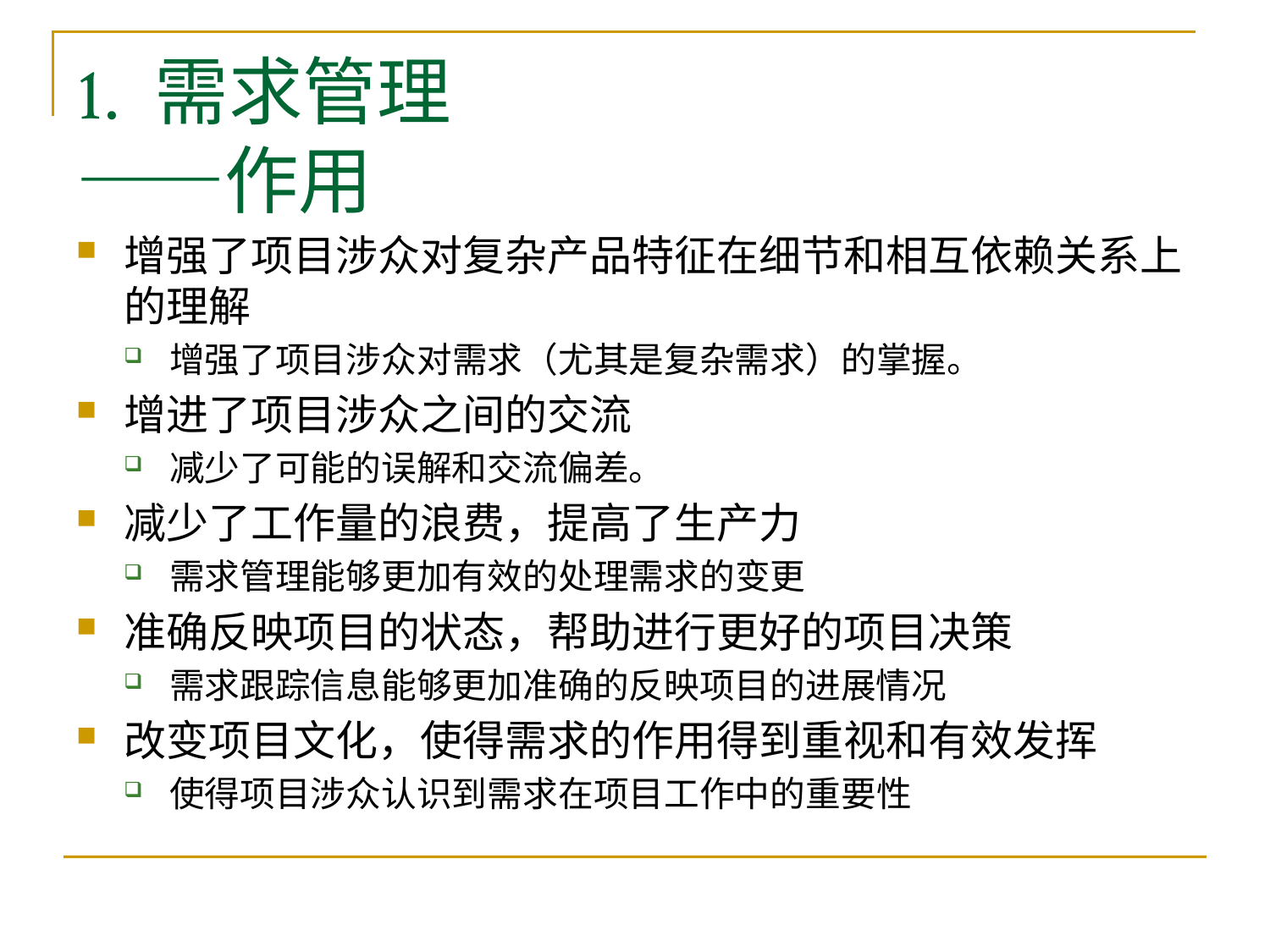

# 1. 需求管理 ——作用
增强了项目涉众对复杂产品特征在细节和相互依赖关系上的理解
增强了项目涉众对需求（尤其是复杂需求）的掌握。
增进了项目涉众之间的交流
减少了可能的误解和交流偏差。
减少了工作量的浪费，提高了生产力
需求管理能够更加有效的处理需求的变更
准确反映项目的状态，帮助进行更好的项目决策
需求跟踪信息能够更加准确的反映项目的进展情况
改变项目文化，使得需求的作用得到重视和有效发挥
使得项目涉众认识到需求在项目工作中的重要性